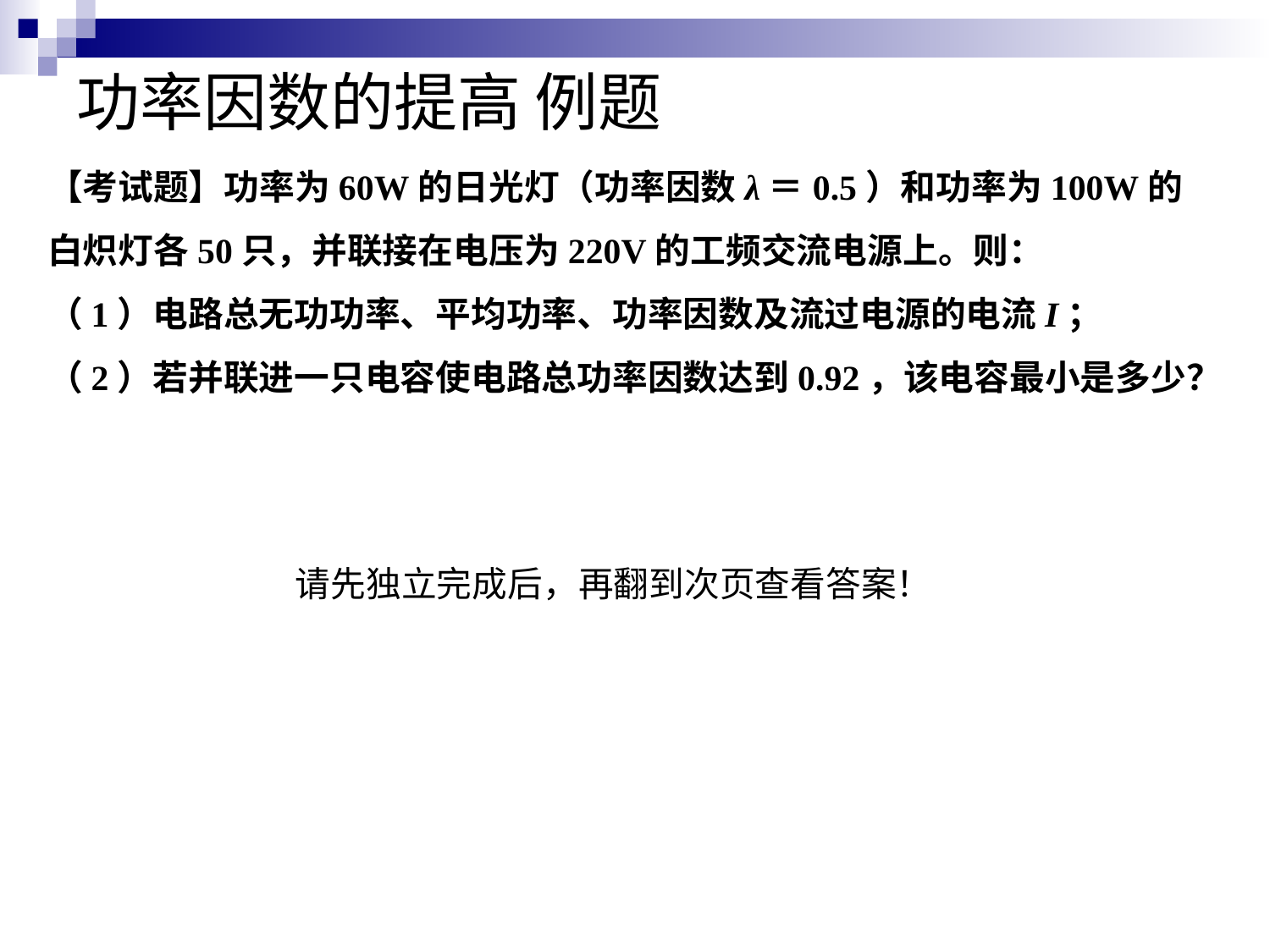

# 功率因数的提高 例题
【考试题】功率为60W的日光灯（功率因数λ＝0.5）和功率为100W的白炽灯各50只，并联接在电压为220V的工频交流电源上。则：
（1）电路总无功功率、平均功率、功率因数及流过电源的电流I；
（2）若并联进一只电容使电路总功率因数达到0.92，该电容最小是多少？
请先独立完成后，再翻到次页查看答案！